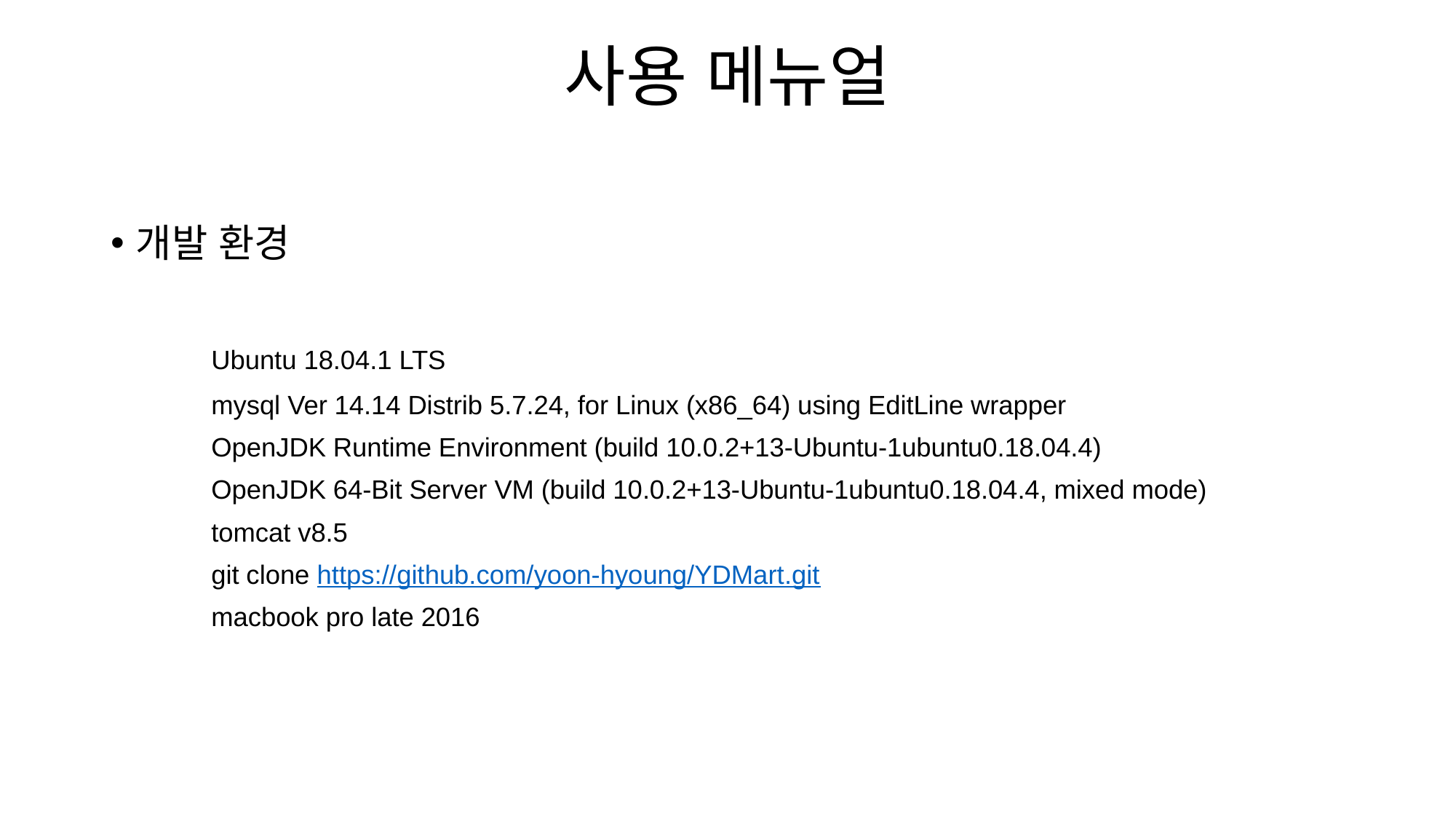

# 사용 메뉴얼
개발 환경

	Ubuntu 18.04.1 LTS
	mysql Ver 14.14 Distrib 5.7.24, for Linux (x86_64) using EditLine wrapper
	OpenJDK Runtime Environment (build 10.0.2+13-Ubuntu-1ubuntu0.18.04.4)
	OpenJDK 64-Bit Server VM (build 10.0.2+13-Ubuntu-1ubuntu0.18.04.4, mixed mode)
	tomcat v8.5
	git clone https://github.com/yoon-hyoung/YDMart.git
	macbook pro late 2016